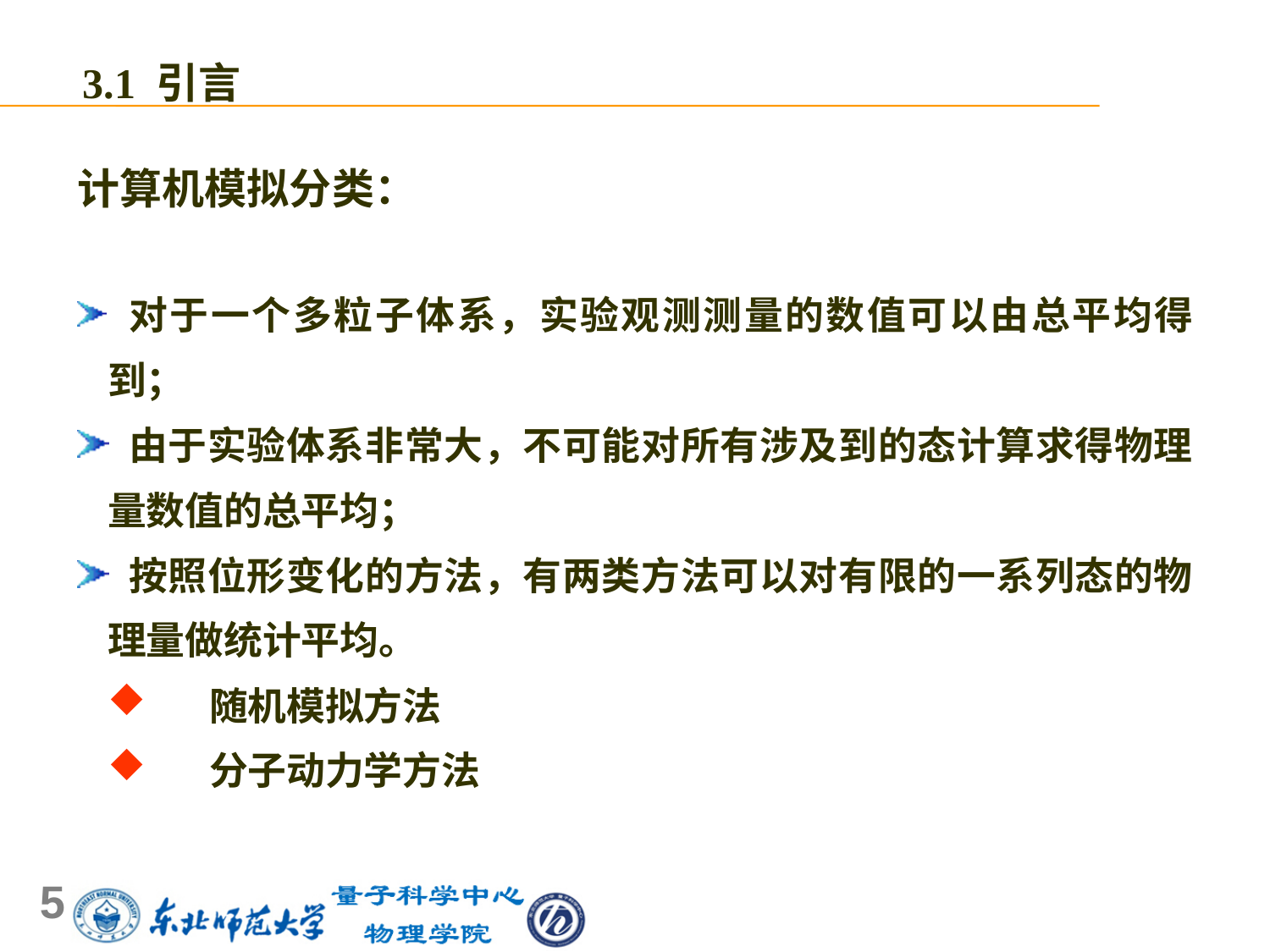

3.1 引言

计算机模拟分类：

 对于一个多粒子体系，实验观测测量的数值可以由总平均得到；
 由于实验体系非常大，不可能对所有涉及到的态计算求得物理量数值的总平均；
 按照位形变化的方法，有两类方法可以对有限的一系列态的物理量做统计平均。
      随机模拟方法
      分子动力学方法
5